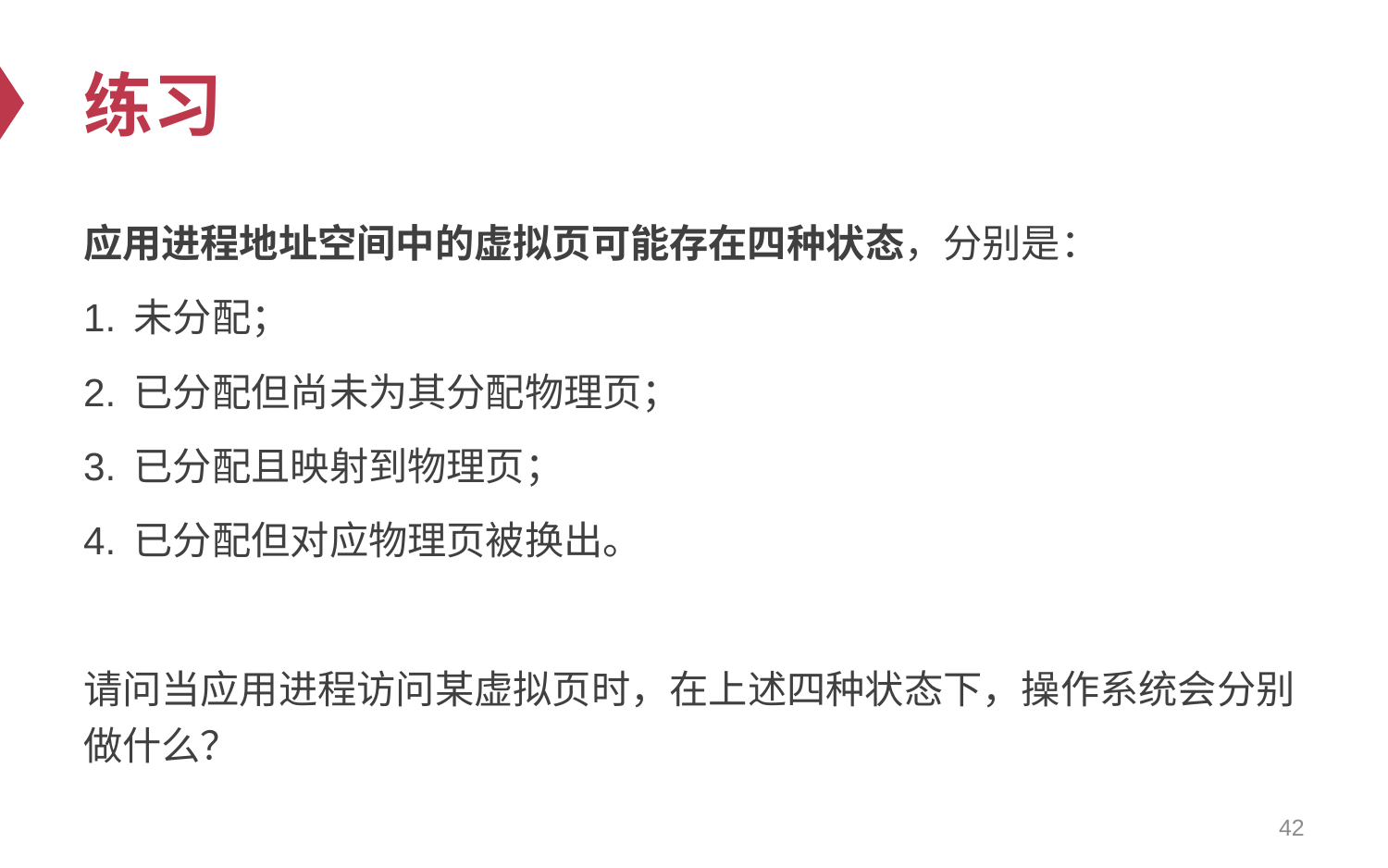

# 练习
应用进程地址空间中的虚拟页可能存在四种状态，分别是：
1. 未分配；
2. 已分配但尚未为其分配物理页；
3. 已分配且映射到物理页；
4. 已分配但对应物理页被换出。

请问当应用进程访问某虚拟页时，在上述四种状态下，操作系统会分别做什么？
42